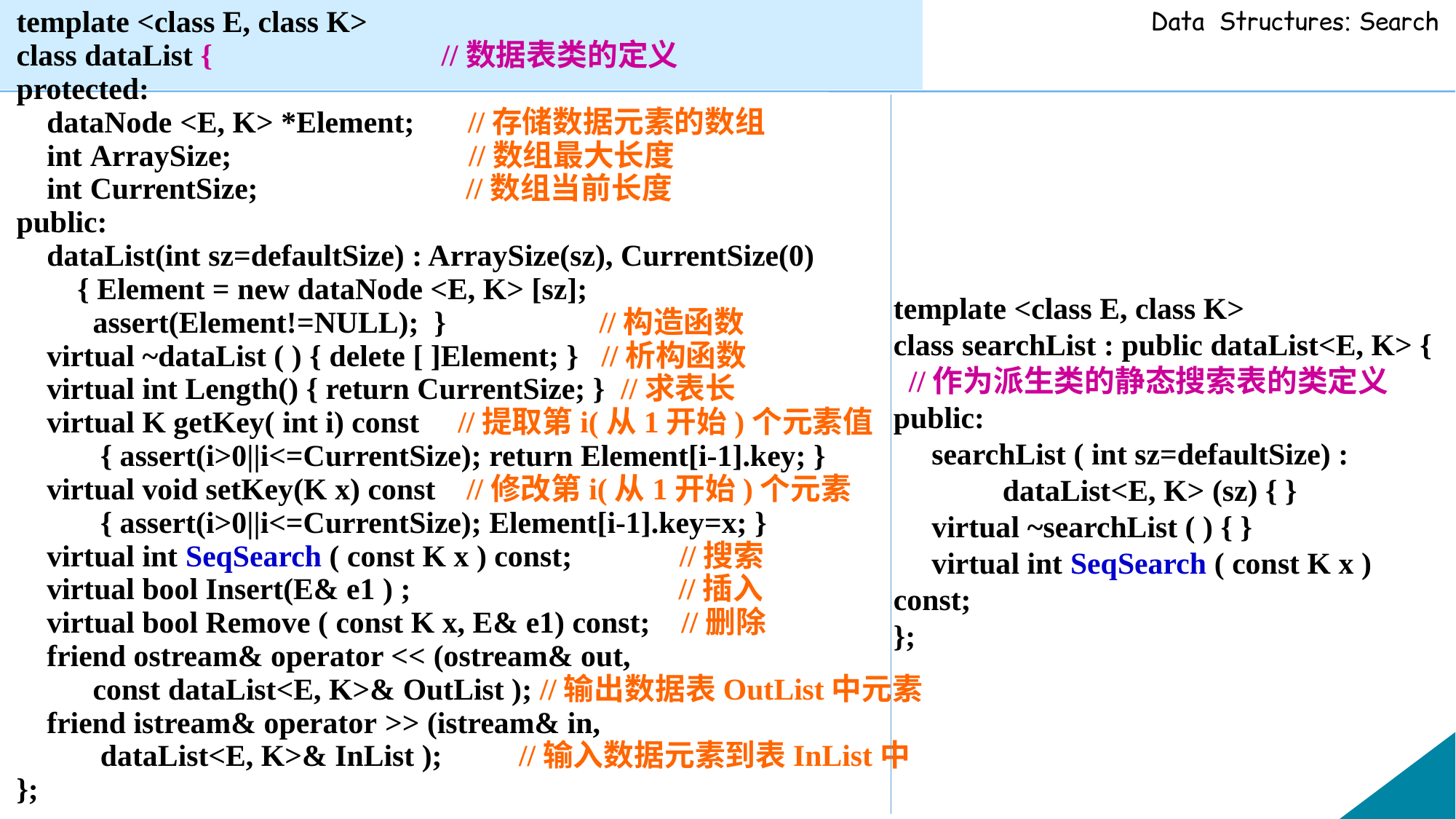

template <class E, class K>
class dataList {                              //数据表类的定义
protected:
    dataNode <E, K> *Element;       //存储数据元素的数组
    int ArraySize;                               //数组最大长度
    int CurrentSize;	                //数组当前长度
public:
    dataList(int sz=defaultSize) : ArraySize(sz), CurrentSize(0)
        { Element = new dataNode <E, K> [sz];
          assert(Element!=NULL);  }                    //构造函数
    virtual ~dataList ( ) { delete [ ]Element; }   //析构函数
    virtual int Length() { return CurrentSize; }  //求表长
    virtual K getKey( int i) const     //提取第i(从1开始)个元素值
           { assert(i>0||i<=CurrentSize); return Element[i-1].key; }
    virtual void setKey(K x) const    //修改第i(从1开始)个元素
           { assert(i>0||i<=CurrentSize); Element[i-1].key=x; }
    virtual int SeqSearch ( const K x ) const;              //搜索
    virtual bool Insert(E& e1 ) ;                                   //插入
    virtual bool Remove ( const K x, E& e1) const;    //删除
    friend ostream& operator << (ostream& out,
          const dataList<E, K>& OutList ); //输出数据表OutList中元素
    friend istream& operator >> (istream& in,
           dataList<E, K>& InList );          //输入数据元素到表InList中
};
template <class E, class K>
class searchList : public dataList<E, K> {
  //作为派生类的静态搜索表的类定义
public:
     searchList ( int sz=defaultSize) :
	dataList<E, K> (sz) { }
     virtual ~searchList ( ) { }
     virtual int SeqSearch ( const K x ) const;
};